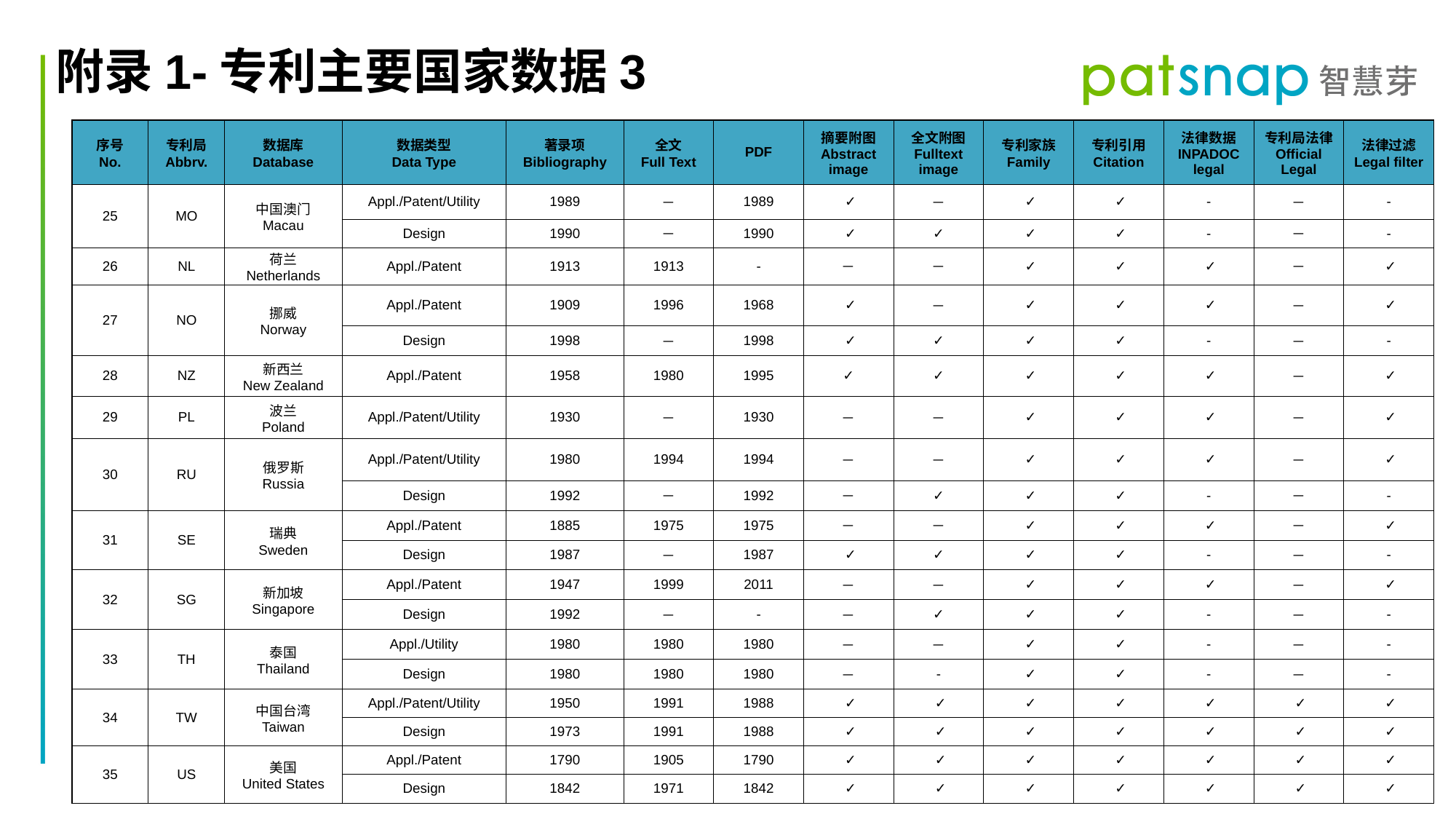

附录1-专利主要国家数据3
| 序号 No. | 专利局 Abbrv. | 数据库 Database | 数据类型 Data Type | 著录项 Bibliography | 全文 Full Text | PDF | 摘要附图 Abstract image | 全文附图 Fulltext image | 专利家族 Family | 专利引用 Citation | 法律数据 INPADOC legal | 专利局法律 Official Legal | 法律过滤 Legal filter |
| --- | --- | --- | --- | --- | --- | --- | --- | --- | --- | --- | --- | --- | --- |
| 25 | MO | 中国澳门 Macau | Appl./Patent/Utility | 1989 | － | 1989 | ✓ | － | ✓ | ✓ | - | － | - |
|  |  |  | Design | 1990 | － | 1990 | ✓ | ✓ | ✓ | ✓ | - | － | - |
| 26 | NL | 荷兰 Netherlands | Appl./Patent | 1913 | 1913 | - | － | － | ✓ | ✓ | ✓ | － | ✓ |
| 27 | NO | 挪威 Norway | Appl./Patent | 1909 | 1996 | 1968 | ✓ | － | ✓ | ✓ | ✓ | － | ✓ |
|  |  |  | Design | 1998 | － | 1998 | ✓ | ✓ | ✓ | ✓ | - | － | - |
| 28 | NZ | 新西兰 New Zealand | Appl./Patent | 1958 | 1980 | 1995 | ✓ | ✓ | ✓ | ✓ | ✓ | － | ✓ |
| 29 | PL | 波兰 Poland | Appl./Patent/Utility | 1930 | － | 1930 | － | － | ✓ | ✓ | ✓ | － | ✓ |
| 30 | RU | 俄罗斯 Russia | Appl./Patent/Utility | 1980 | 1994 | 1994 | － | － | ✓ | ✓ | ✓ | － | ✓ |
|  |  |  | Design | 1992 | － | 1992 | － | ✓ | ✓ | ✓ | - | － | - |
| 31 | SE | 瑞典 Sweden | Appl./Patent | 1885 | 1975 | 1975 | － | － | ✓ | ✓ | ✓ | － | ✓ |
|  |  |  | Design | 1987 | － | 1987 | ✓ | ✓ | ✓ | ✓ | - | － | - |
| 32 | SG | 新加坡 Singapore | Appl./Patent | 1947 | 1999 | 2011 | － | － | ✓ | ✓ | ✓ | － | ✓ |
|  |  |  | Design | 1992 | － | - | － | ✓ | ✓ | ✓ | - | － | - |
| 33 | TH | 泰国 Thailand | Appl./Utility | 1980 | 1980 | 1980 | － | － | ✓ | ✓ | - | － | - |
|  |  |  | Design | 1980 | 1980 | 1980 | － | - | ✓ | ✓ | - | － | - |
| 34 | TW | 中国台湾 Taiwan | Appl./Patent/Utility | 1950 | 1991 | 1988 | ✓ | ✓ | ✓ | ✓ | ✓ | ✓ | ✓ |
|  |  |  | Design | 1973 | 1991 | 1988 | ✓ | ✓ | ✓ | ✓ | ✓ | ✓ | ✓ |
| 35 | US | 美国 United States | Appl./Patent | 1790 | 1905 | 1790 | ✓ | ✓ | ✓ | ✓ | ✓ | ✓ | ✓ |
|  |  |  | Design | 1842 | 1971 | 1842 | ✓ | ✓ | ✓ | ✓ | ✓ | ✓ | ✓ |